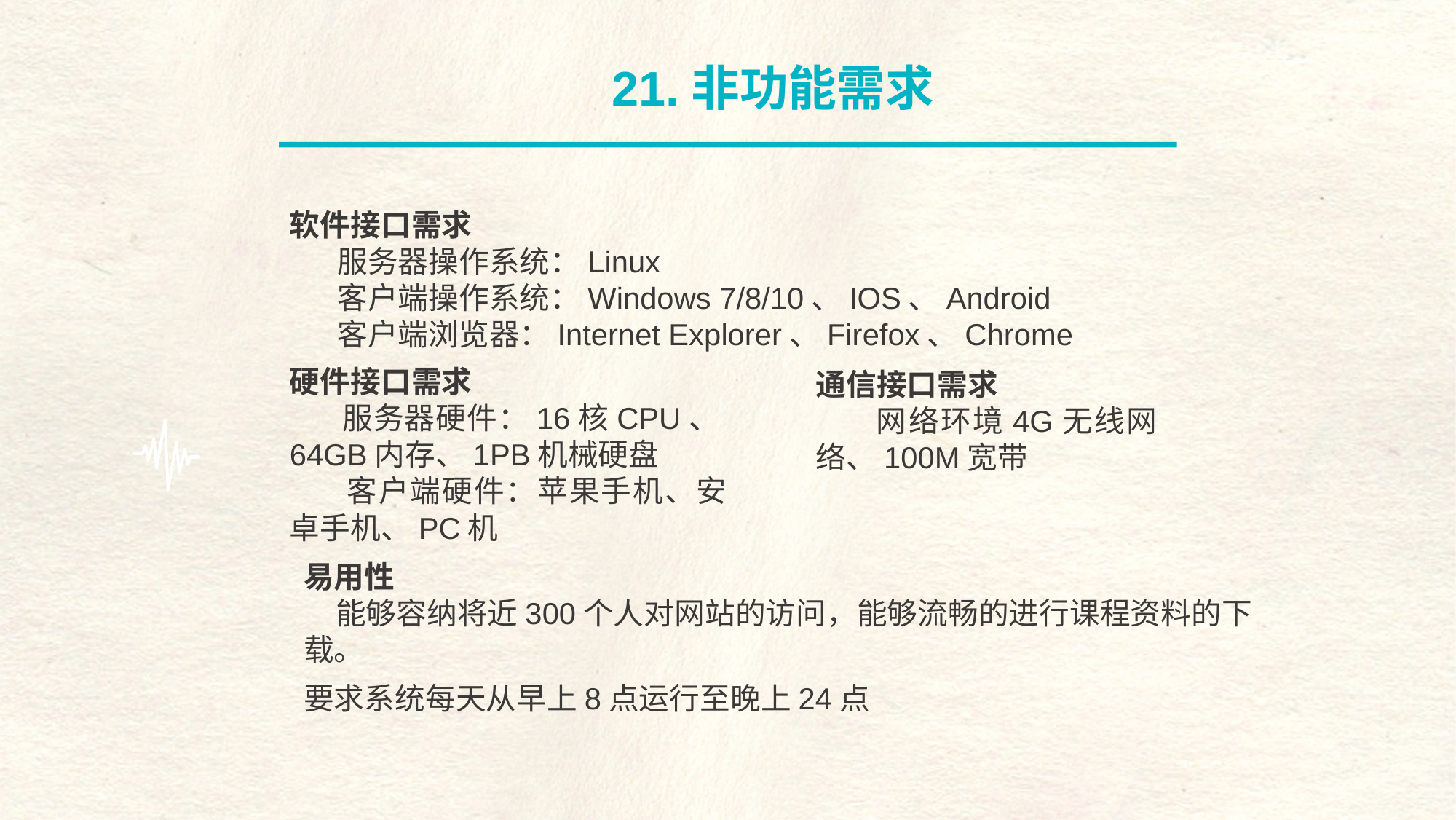

21.非功能需求

软件接口需求
      服务器操作系统：Linux
      客户端操作系统：Windows 7/8/10、IOS、Android
      客户端浏览器：Internet Explorer、Firefox、Chrome
硬件接口需求
      服务器硬件：16核CPU、64GB内存、1PB机械硬盘
      客户端硬件：苹果手机、安卓手机、PC机
通信接口需求
      网络环境4G无线网络、100M宽带

易用性
能够容纳将近300个人对网站的访问，能够流畅的进行课程资料的下载。
要求系统每天从早上8点运行至晚上24点